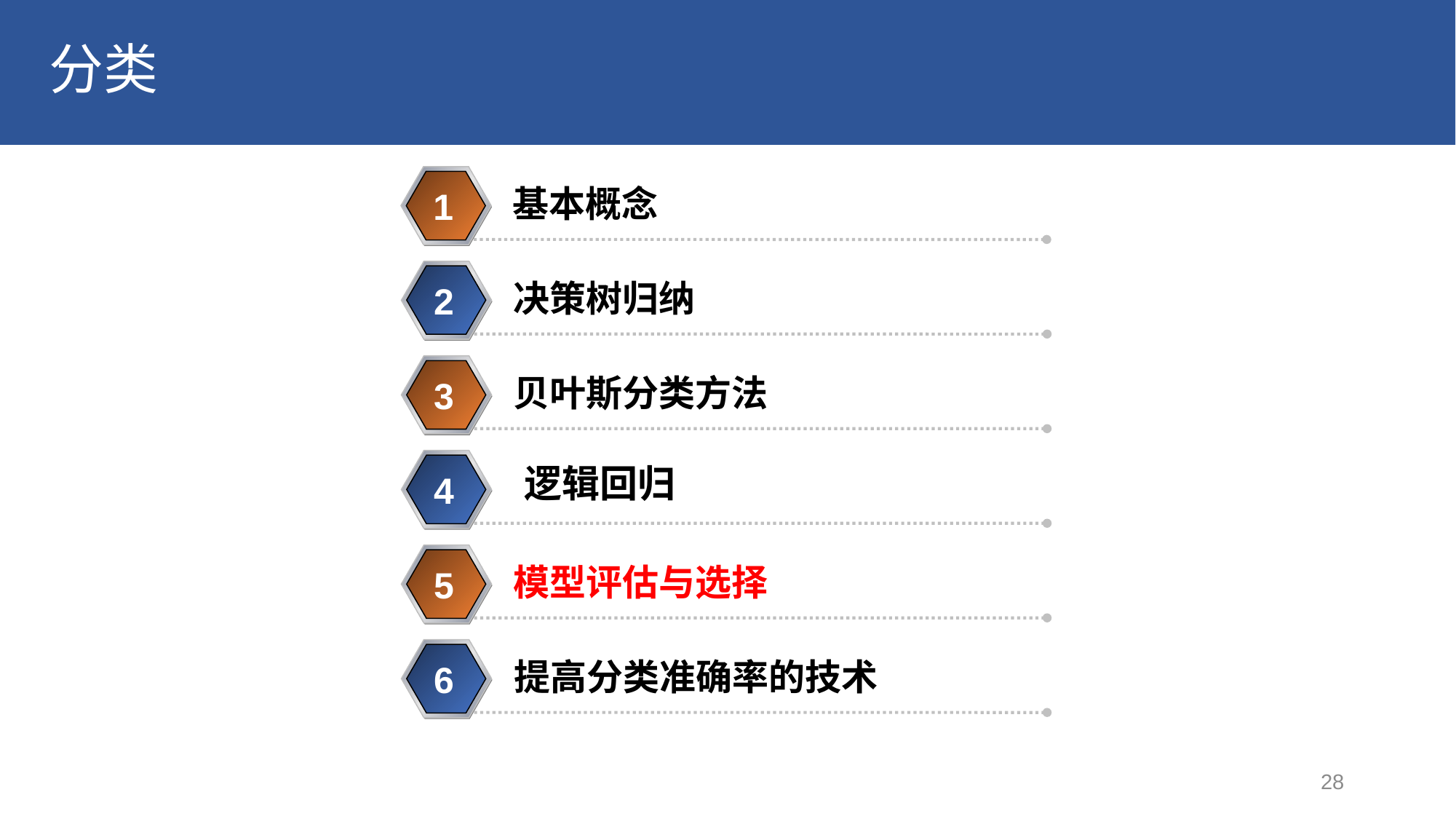

# 分类

基本概念
1

决策树归纳
2

贝叶斯分类方法
3

4

逻辑回归

模型评估与选择
5

提高分类准确率的技术
6

28